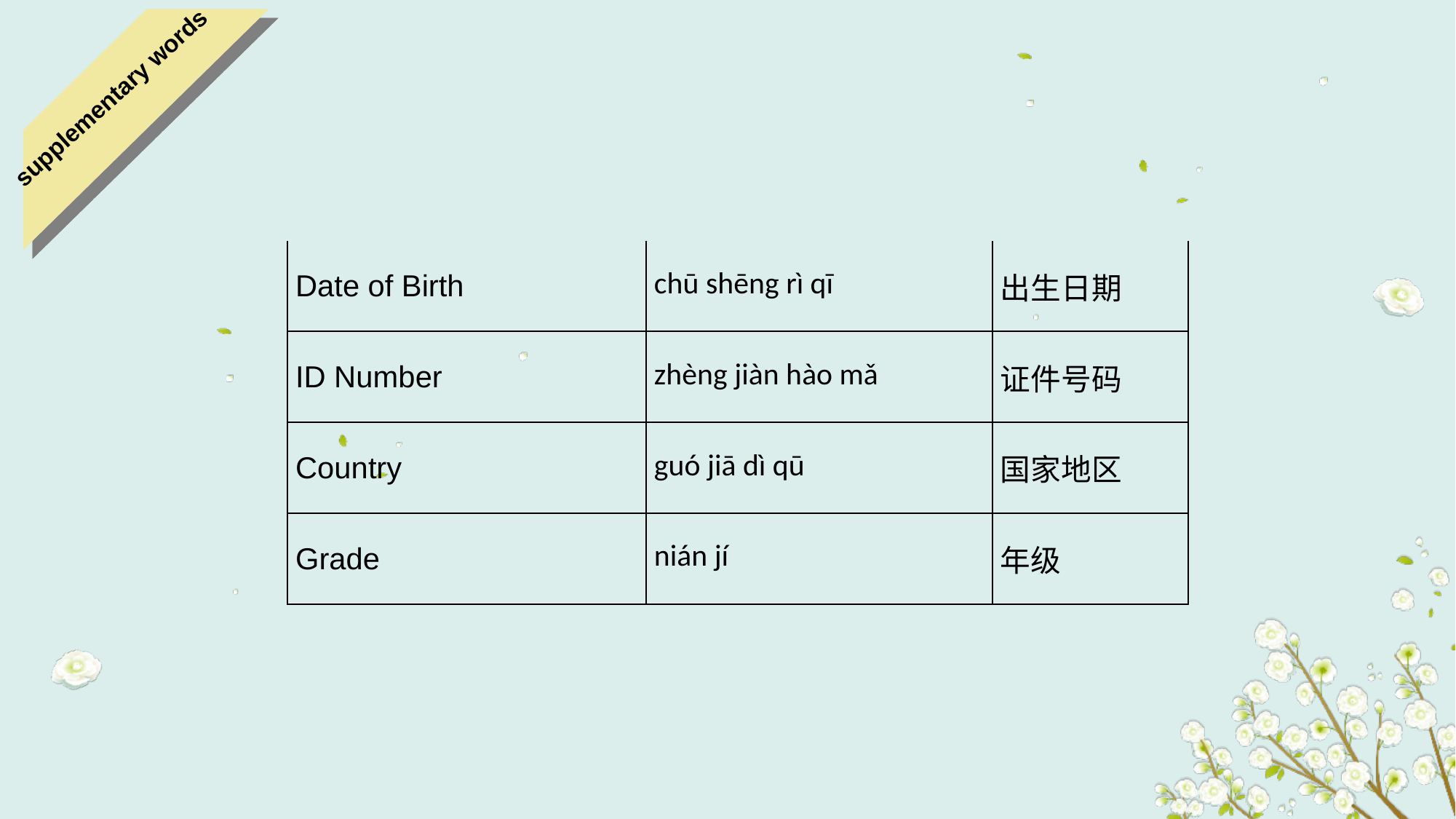

supplementary words

| Date of Birth | chū shēng rì qī | 出生日期 |
| --- | --- | --- |
| ID Number | zhèng jiàn hào mǎ | 证件号码 |
| Country | guó jiā dì qū | 国家地区 |
| Grade | nián jí | 年级 |